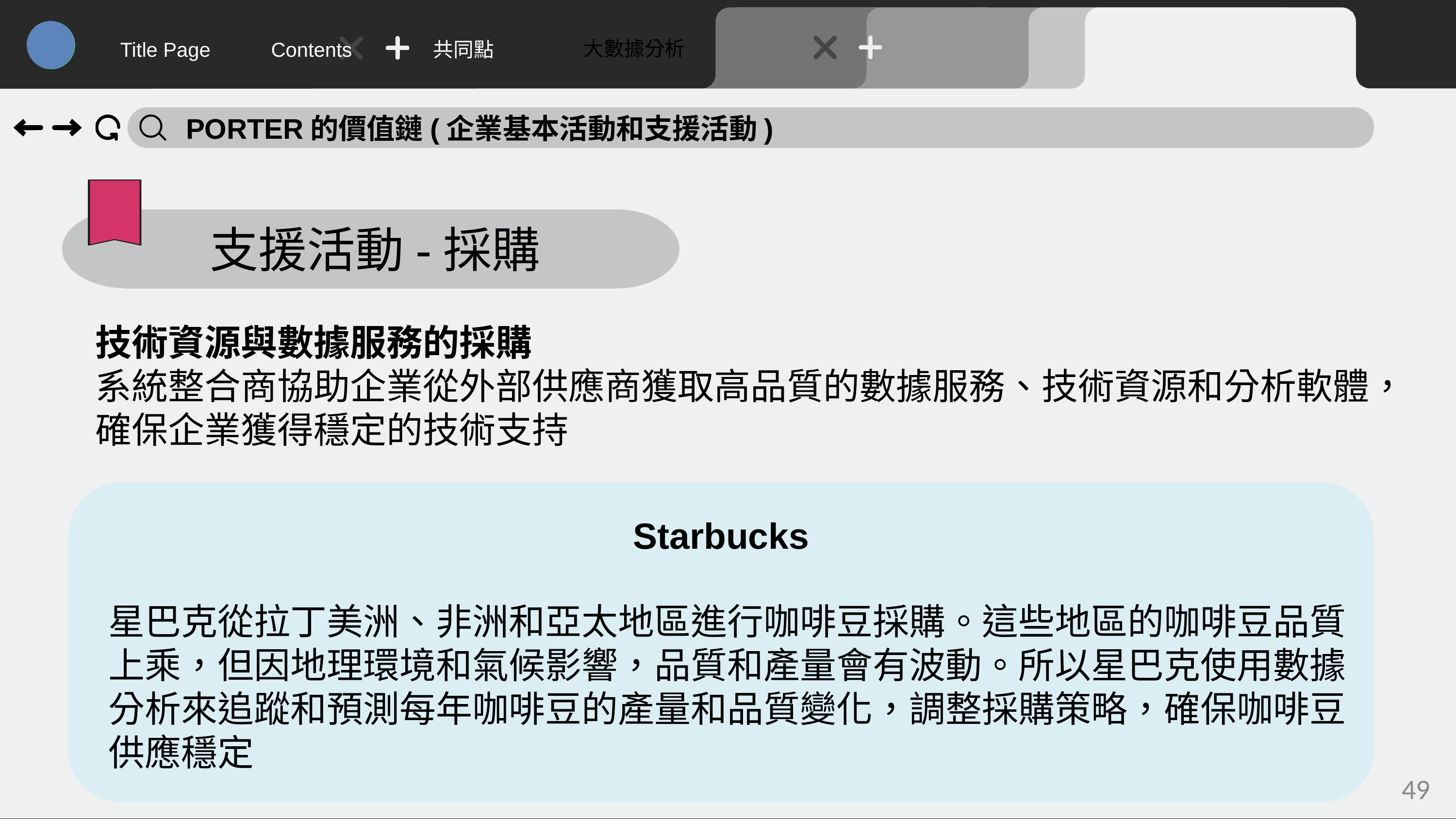

大數據分析
Title Page
Contents
共同點

PORTER的價值鏈(企業基本活動和支援活動)

支援活動-採購
技術資源與數據服務的採購
系統整合商協助企業從外部供應商獲取高品質的數據服務、技術資源和分析軟體，確保企業獲得穩定的技術支持

Starbucks
星巴克從拉丁美洲、非洲和亞太地區進行咖啡豆採購。這些地區的咖啡豆品質上乘，但因地理環境和氣候影響，品質和產量會有波動。所以星巴克使用數據分析來追蹤和預測每年咖啡豆的產量和品質變化，調整採購策略，確保咖啡豆供應穩定
49
49